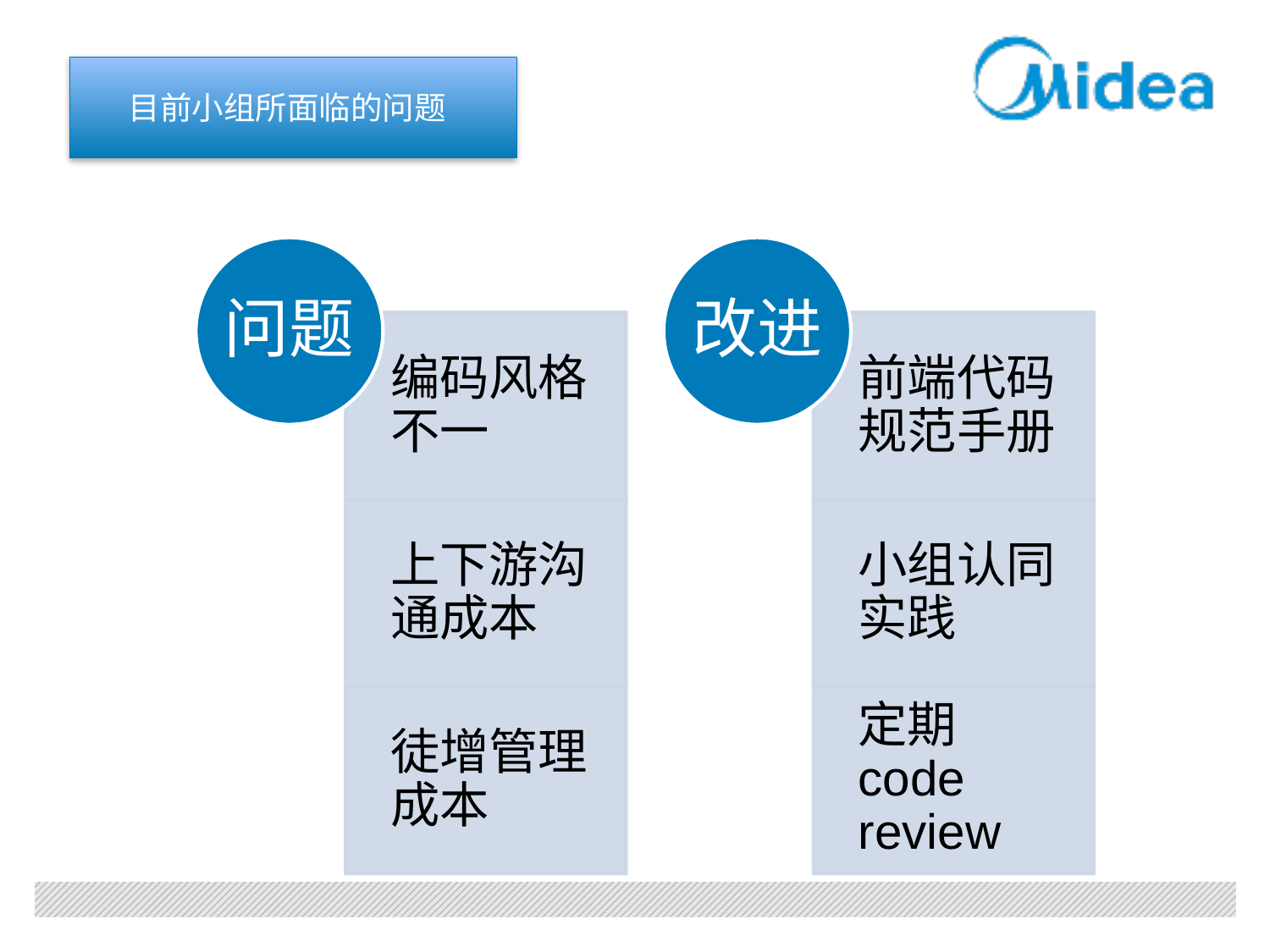

# 目前小组所面临的问题
编码风格不一
上下游沟通成本
徒增管理成本
问题
前端代码规范手册
小组认同实践
定期code review
改进